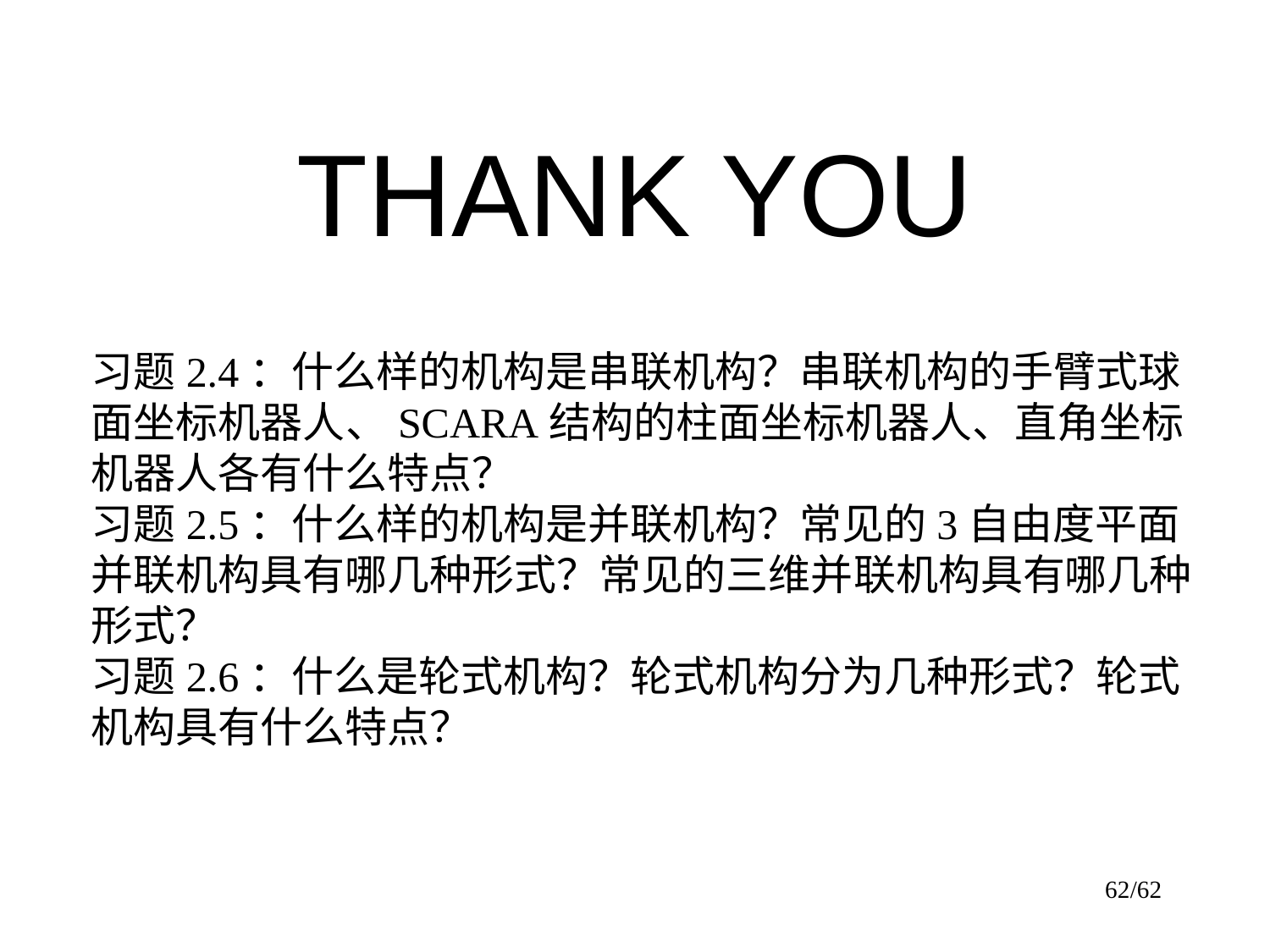

# THANK YOU
习题2.4：什么样的机构是串联机构？串联机构的手臂式球面坐标机器人、SCARA结构的柱面坐标机器人、直角坐标机器人各有什么特点？
习题2.5：什么样的机构是并联机构？常见的3自由度平面并联机构具有哪几种形式？常见的三维并联机构具有哪几种形式？
习题2.6：什么是轮式机构？轮式机构分为几种形式？轮式机构具有什么特点？
62/62